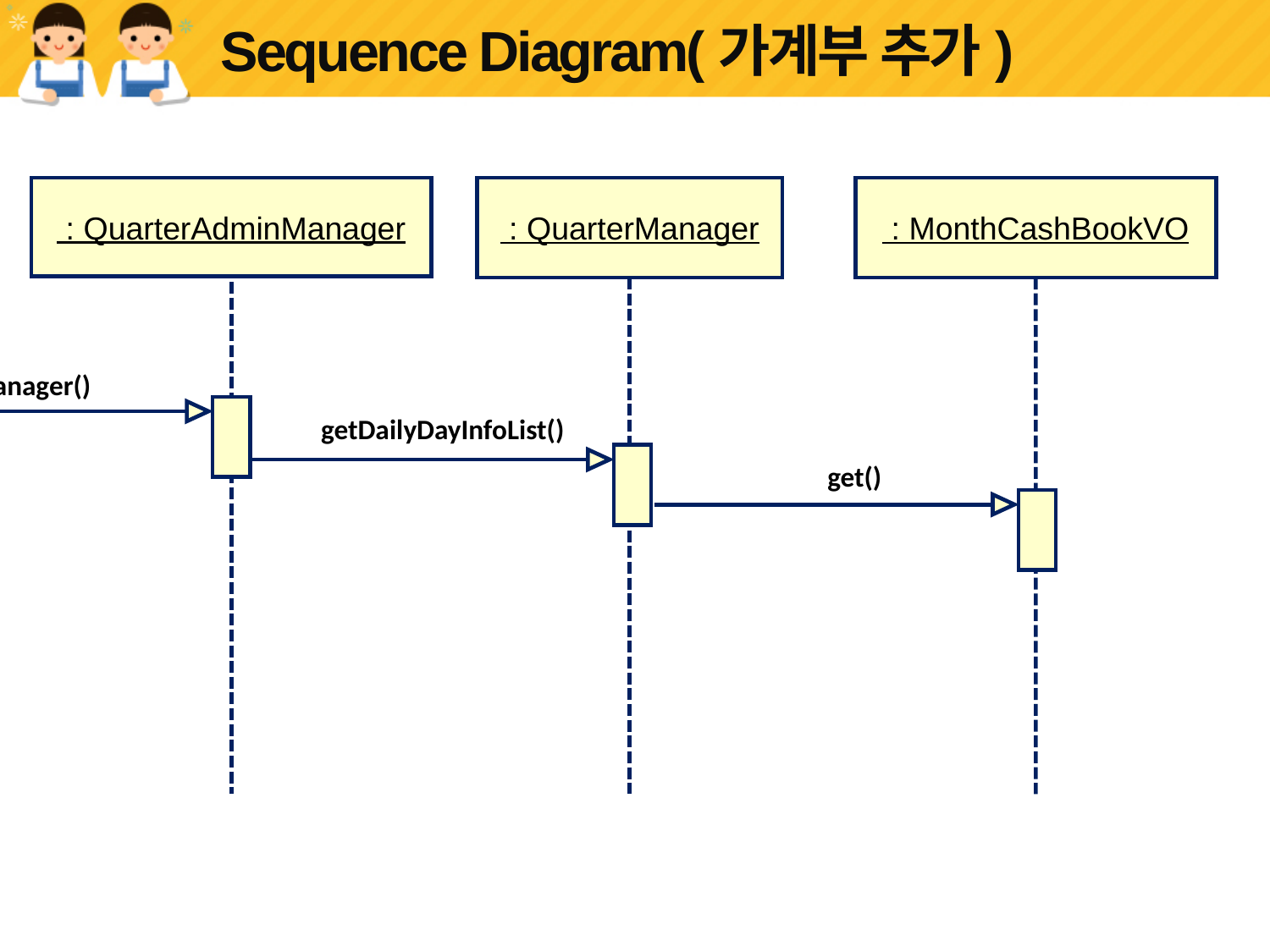

# Sequence Diagram(가계부 추가)
 : QuarterAdminManager
 : QuarterManager
 : MonthCashBookVO

3: getTotManager()

getDailyDayInfoList()

get()

MonthAccountBtnListenerr

YearAccountBtn
Listenerr